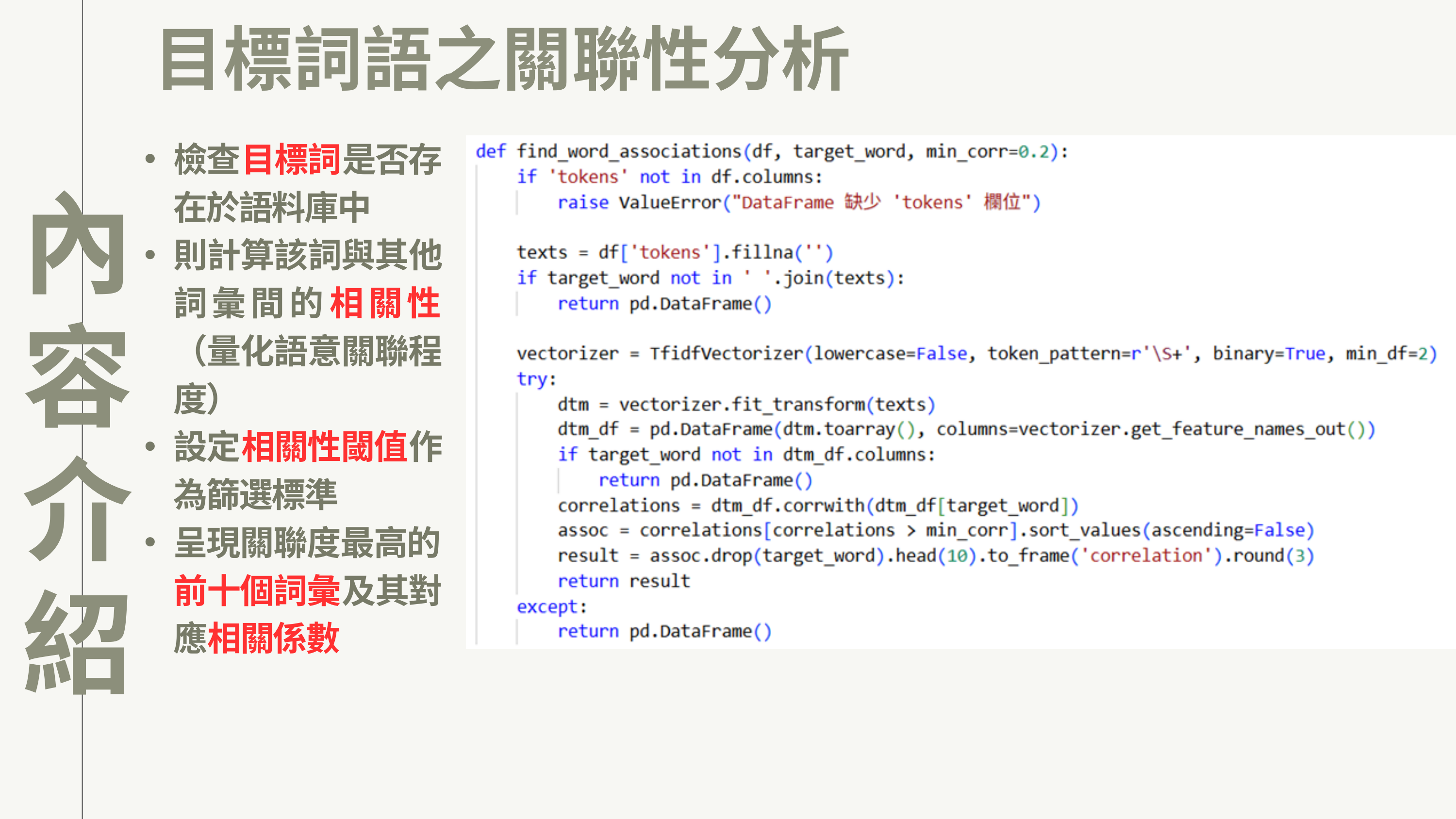

目標詞語之關聯性分析
 內容介紹
檢查目標詞是否存在於語料庫中
則計算該詞與其他詞彙間的相關性（量化語意關聯程度）
設定相關性閾值作為篩選標準
呈現關聯度最高的前十個詞彙及其對應相關係數